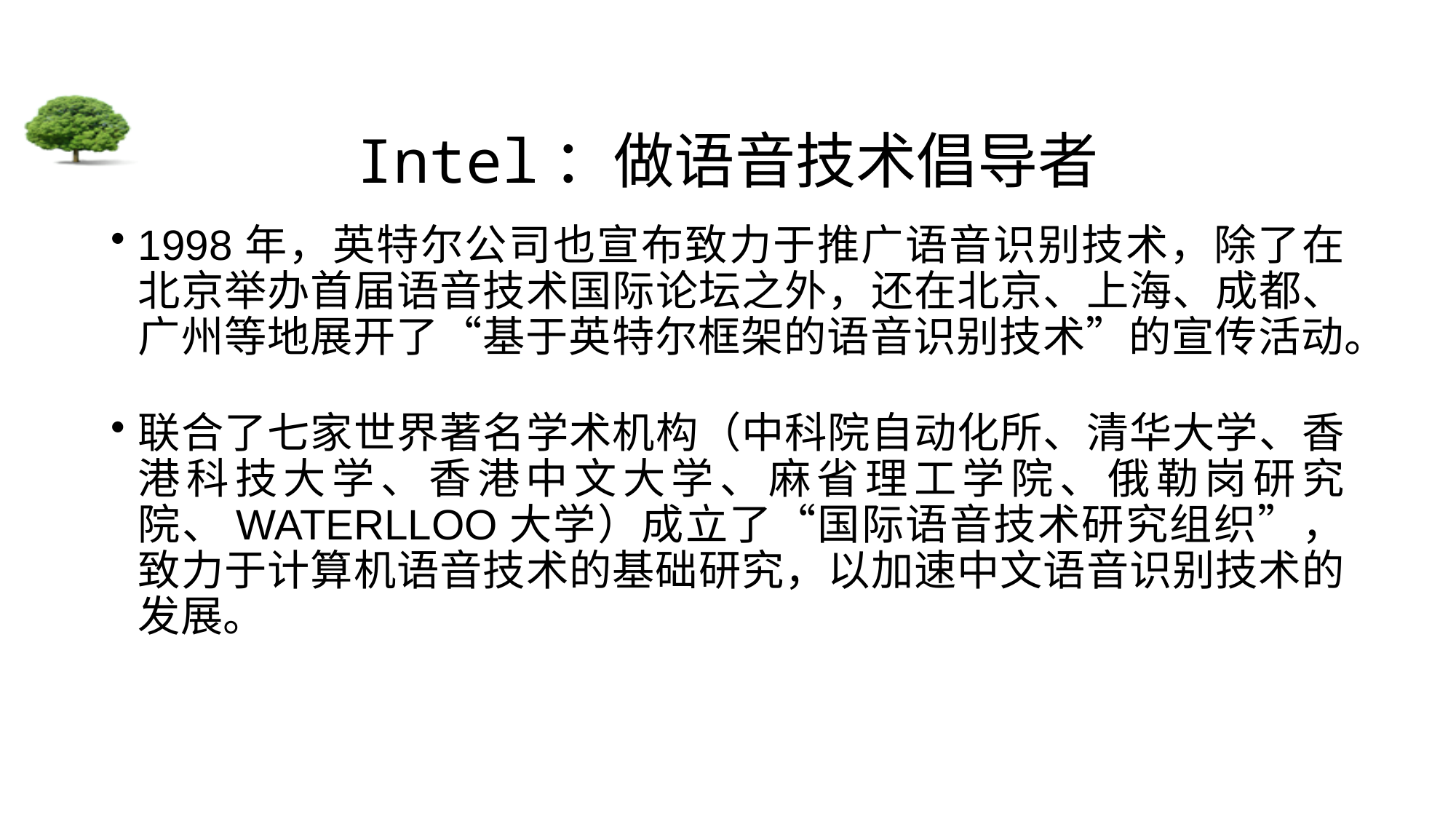

# Intel：做语音技术倡导者
1998年，英特尔公司也宣布致力于推广语音识别技术，除了在北京举办首届语音技术国际论坛之外，还在北京、上海、成都、广州等地展开了“基于英特尔框架的语音识别技术”的宣传活动。

联合了七家世界著名学术机构（中科院自动化所、清华大学、香港科技大学、香港中文大学、麻省理工学院、俄勒岗研究院、WATERLLOO大学）成立了“国际语音技术研究组织”，致力于计算机语音技术的基础研究，以加速中文语音识别技术的发展。